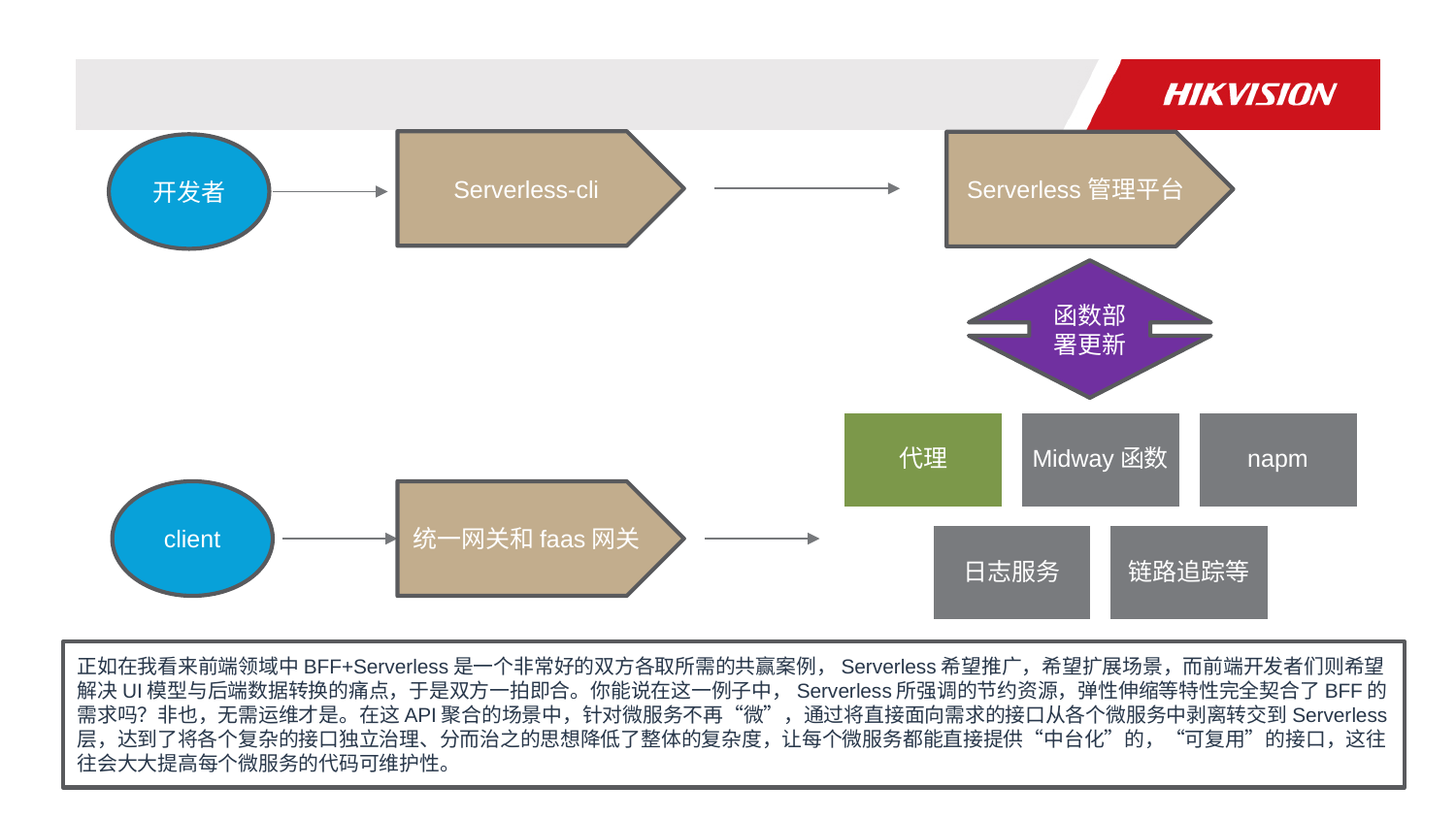

Serverless-cli
Serverless管理平台
开发者
函数部署更新
代理
Midway函数
napm
日志服务
链路追踪等
client
统一网关和faas网关
正如在我看来前端领域中BFF+Serverless是一个非常好的双方各取所需的共赢案例，Serverless希望推广，希望扩展场景，而前端开发者们则希望解决UI模型与后端数据转换的痛点，于是双方一拍即合。你能说在这一例子中，Serverless所强调的节约资源，弹性伸缩等特性完全契合了BFF的需求吗？非也，无需运维才是。在这API聚合的场景中，针对微服务不再“微”，通过将直接面向需求的接口从各个微服务中剥离转交到Serverless层，达到了将各个复杂的接口独立治理、分而治之的思想降低了整体的复杂度，让每个微服务都能直接提供“中台化”的，“可复用”的接口，这往往会大大提高每个微服务的代码可维护性。